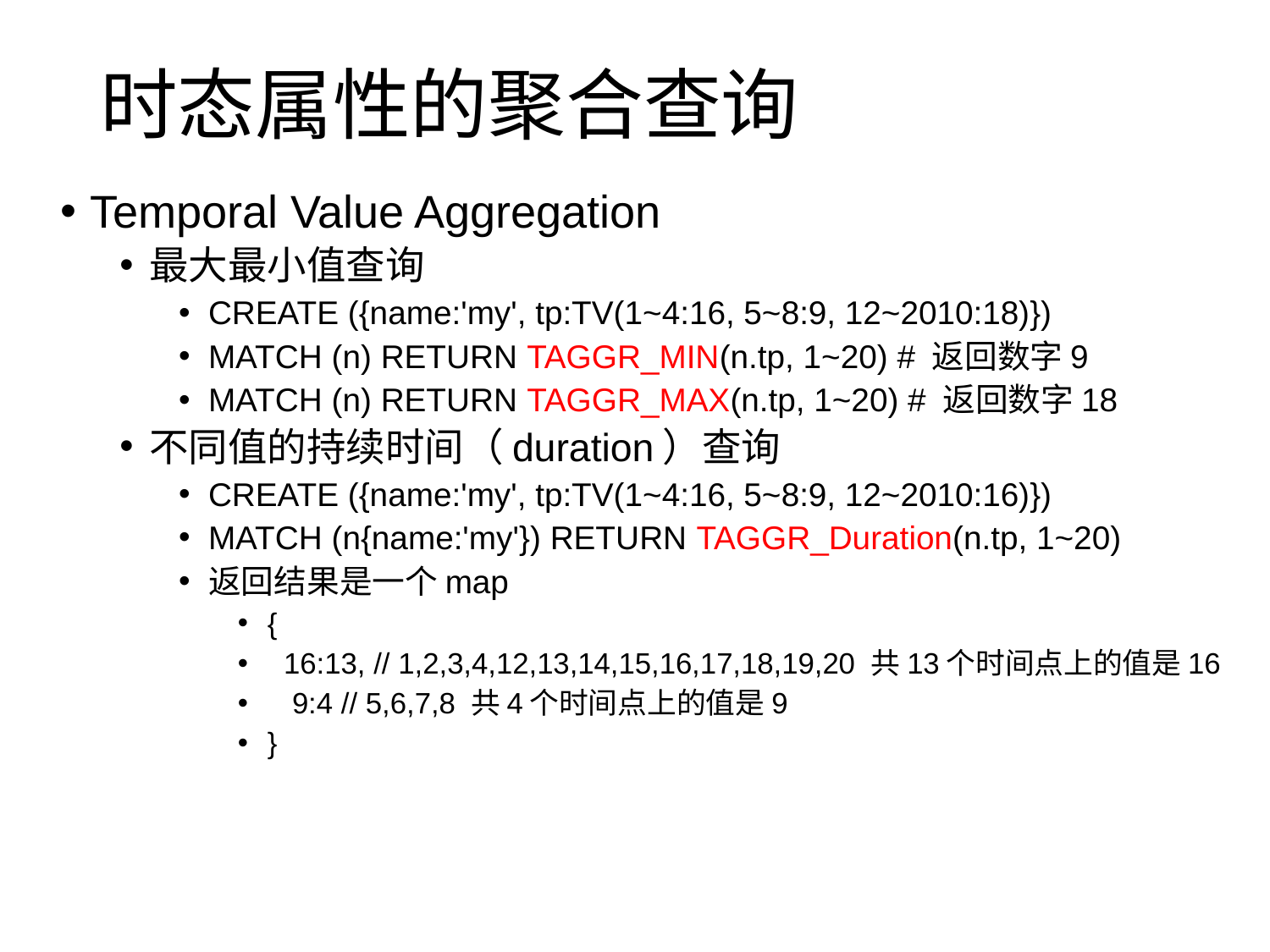

# 时态属性的聚合查询
Temporal Value Aggregation
最大最小值查询
CREATE ({name:'my', tp:TV(1~4:16, 5~8:9, 12~2010:18)})
MATCH (n) RETURN TAGGR_MIN(n.tp, 1~20) # 返回数字9
MATCH (n) RETURN TAGGR_MAX(n.tp, 1~20) # 返回数字18
不同值的持续时间（duration）查询
CREATE ({name:'my', tp:TV(1~4:16, 5~8:9, 12~2010:16)})
MATCH (n{name:'my'}) RETURN TAGGR_Duration(n.tp, 1~20)
返回结果是一个map
{
  16:13, // 1,2,3,4,12,13,14,15,16,17,18,19,20 共13个时间点上的值是16
   9:4 // 5,6,7,8 共4个时间点上的值是9
}